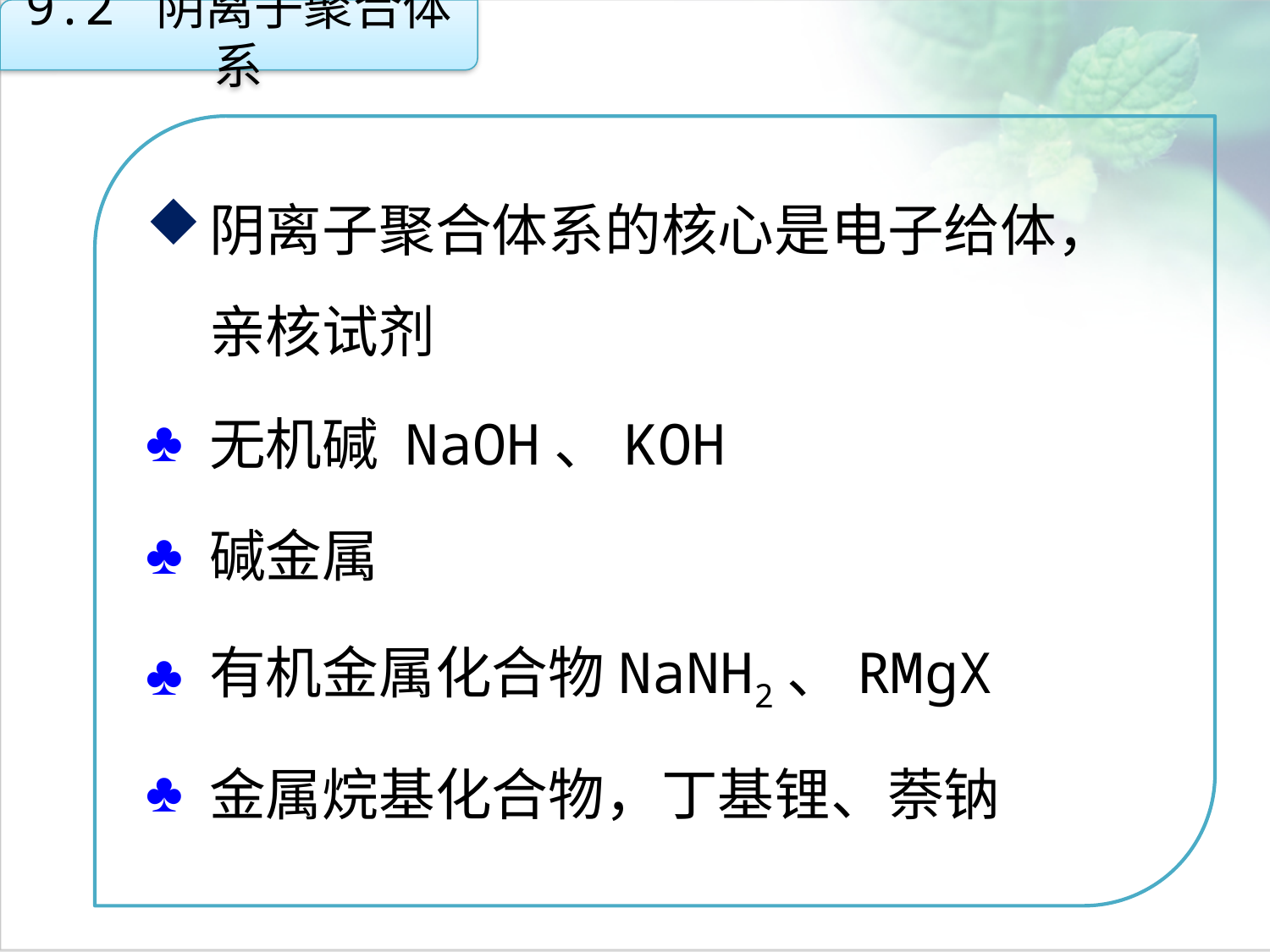

9.2 阴离子聚合体系
阴离子聚合体系的核心是电子给体，亲核试剂
无机碱 NaOH、KOH
碱金属
有机金属化合物NaNH2、RMgX
金属烷基化合物，丁基锂、萘钠

点击添加文本
点击添加文本
点击添加文本
点击添加文本